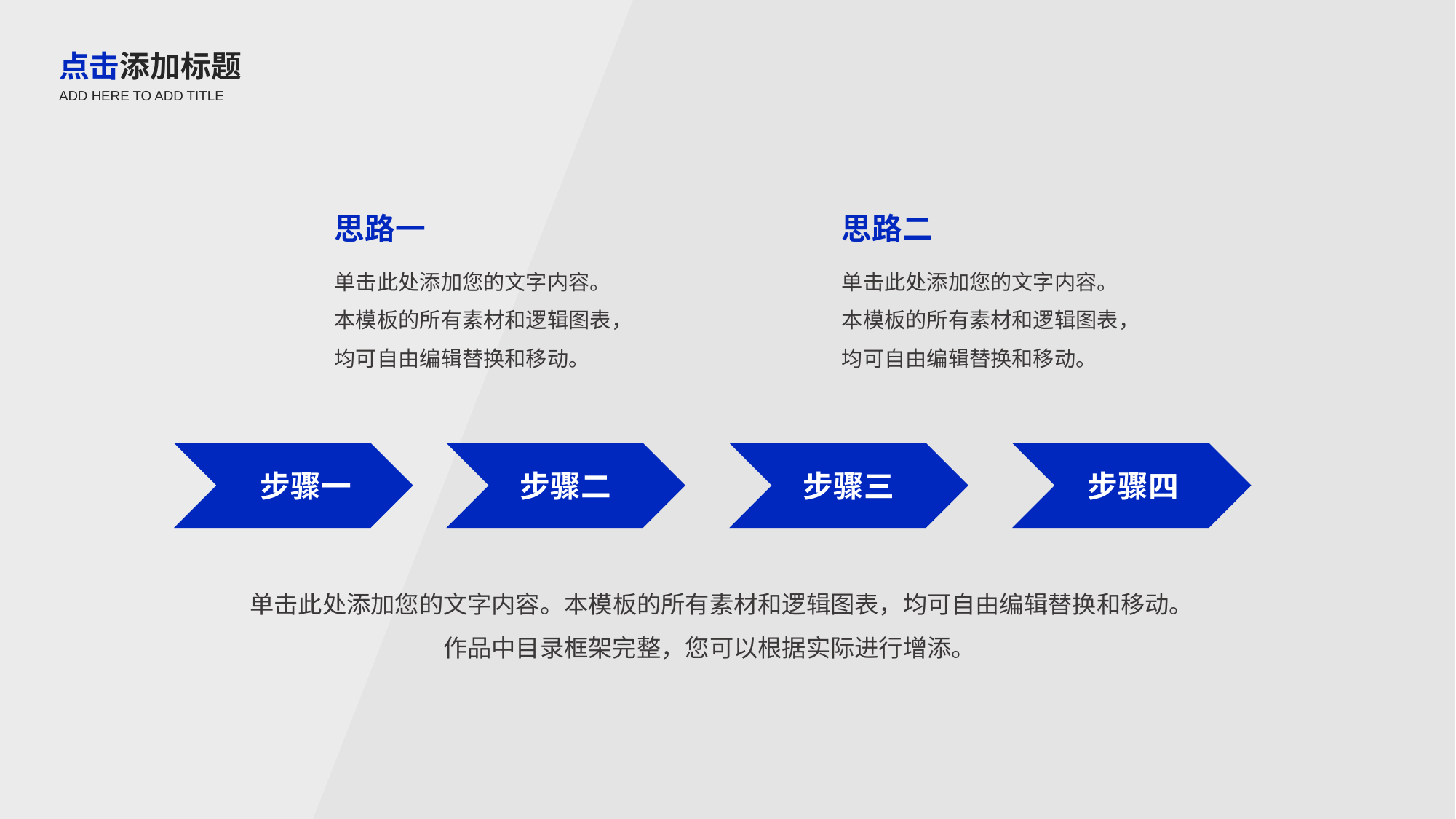

点击添加标题
ADD HERE TO ADD TITLE
思路一
思路二
单击此处添加您的文字内容。本模板的所有素材和逻辑图表，均可自由编辑替换和移动。
单击此处添加您的文字内容。本模板的所有素材和逻辑图表，均可自由编辑替换和移动。

步骤一
步骤二
步骤三
步骤四
单击此处添加您的文字内容。本模板的所有素材和逻辑图表，均可自由编辑替换和移动。作品中目录框架完整，您可以根据实际进行增添。